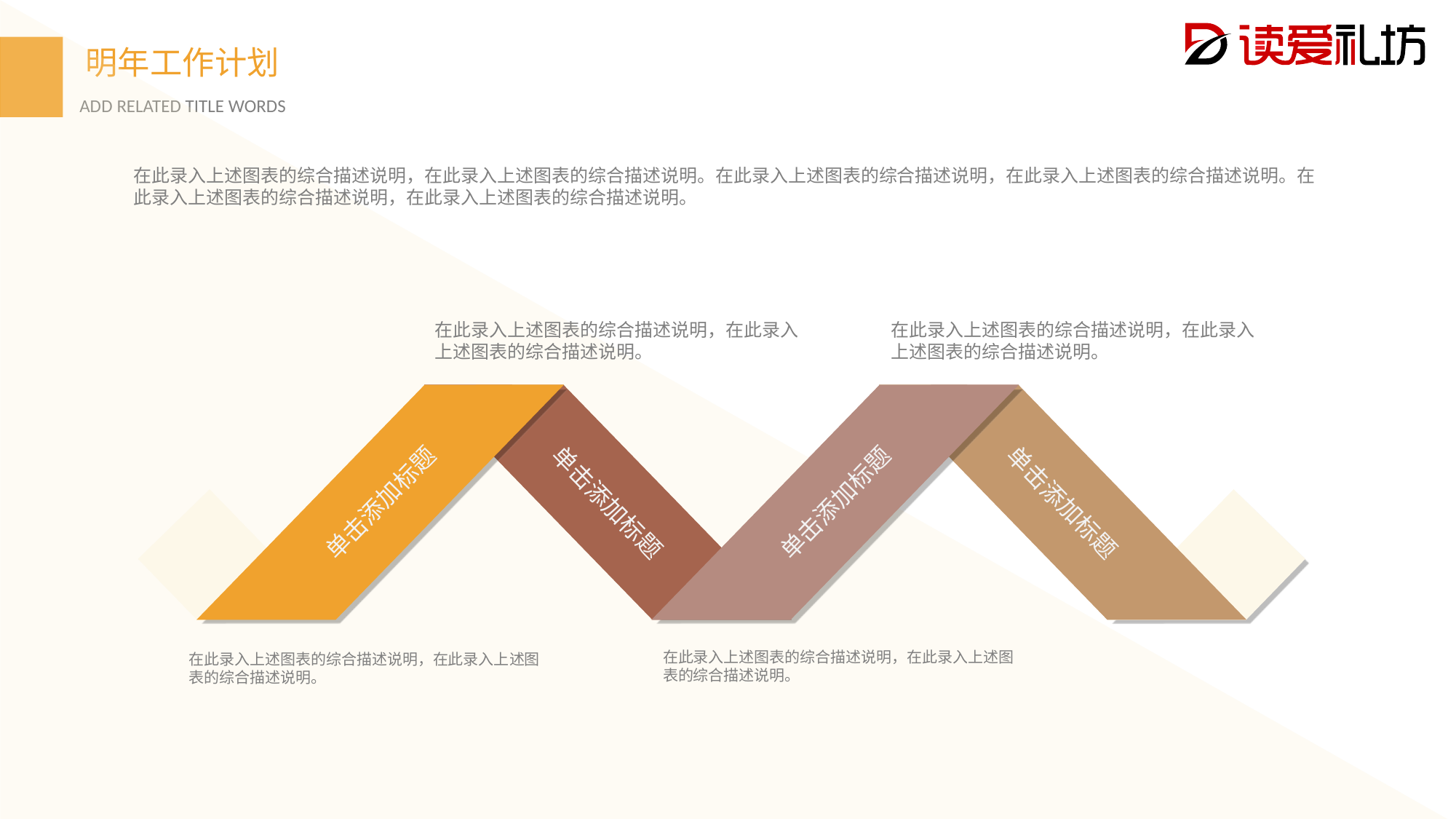

在此录入上述图表的综合描述说明，在此录入上述图表的综合描述说明。在此录入上述图表的综合描述说明，在此录入上述图表的综合描述说明。在此录入上述图表的综合描述说明，在此录入上述图表的综合描述说明。

单击添加标题
单击添加标题
单击添加标题
单击添加标题

在此录入上述图表的综合描述说明，在此录入上述图表的综合描述说明。
在此录入上述图表的综合描述说明，在此录入上述图表的综合描述说明。
在此录入上述图表的综合描述说明，在此录入上述图表的综合描述说明。
在此录入上述图表的综合描述说明，在此录入上述图表的综合描述说明。